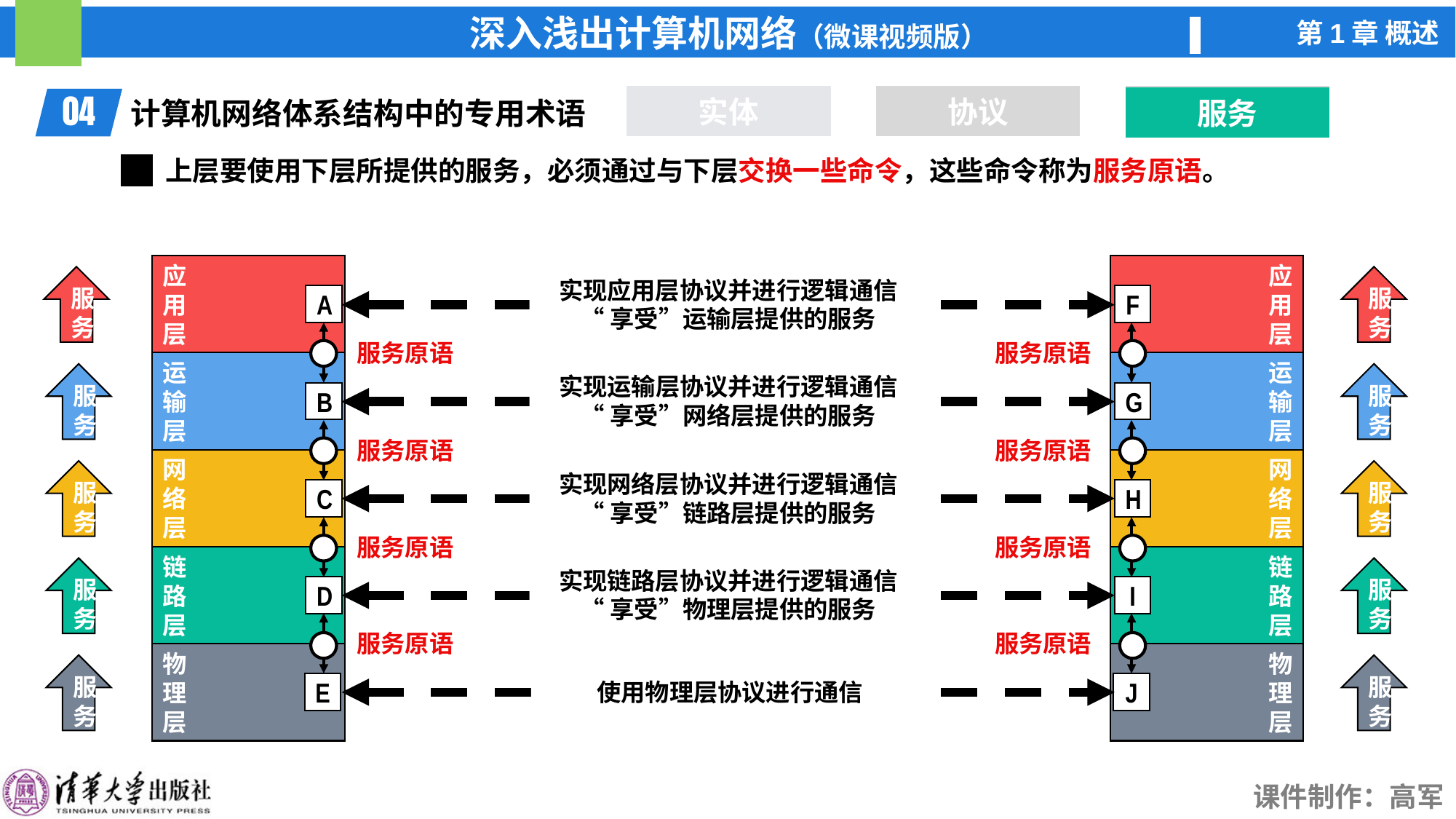

实体
协议
服务
服务
04
计算机网络体系结构中的专用术语
上层要使用下层所提供的服务，必须通过与下层交换一些命令，这些命令称为服务原语。

应
用
层
运
输
层
网
络
层
链
路
层
物
理
层
应
用
层
运
输
层
网
络
层
链
路
层
物
理
层
服务
服务
服务
服务
服务
服务
服务
服务
服务
服务
实现应用层协议并进行逻辑通信
“享受”运输层提供的服务
实现运输层协议并进行逻辑通信
“享受”网络层提供的服务
实现网络层协议并进行逻辑通信
“享受”链路层提供的服务
实现链路层协议并进行逻辑通信
“享受”物理层提供的服务
使用物理层协议进行通信
A
F
服务原语
服务原语

B
G
服务原语
服务原语

C
H
服务原语
服务原语

D
I
服务原语
服务原语

E
J